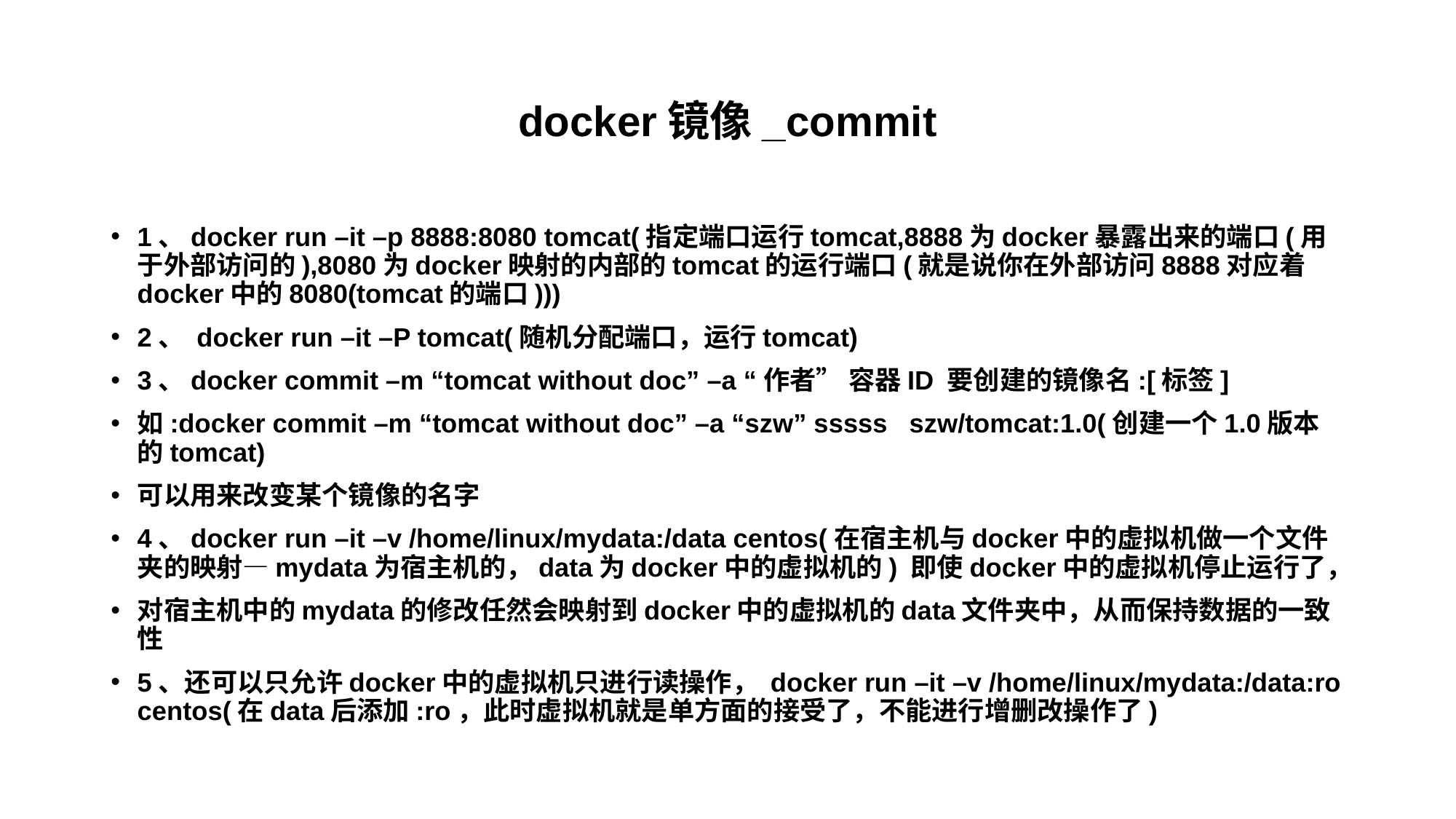

# docker镜像_commit
1、docker run –it –p 8888:8080 tomcat(指定端口运行tomcat,8888为docker暴露出来的端口(用于外部访问的),8080为docker映射的内部的tomcat的运行端口(就是说你在外部访问8888对应着docker中的8080(tomcat的端口)))
2、 docker run –it –P tomcat(随机分配端口，运行tomcat)
3、docker commit –m “tomcat without doc” –a “作者” 容器ID 要创建的镜像名:[标签]
如:docker commit –m “tomcat without doc” –a “szw” sssss   szw/tomcat:1.0(创建一个1.0版本的tomcat)
可以用来改变某个镜像的名字
4、docker run –it –v /home/linux/mydata:/data centos(在宿主机与docker中的虚拟机做一个文件夹的映射—mydata为宿主机的，data为docker中的虚拟机的) 即使docker中的虚拟机停止运行了，
对宿主机中的mydata的修改任然会映射到docker中的虚拟机的data文件夹中，从而保持数据的一致性
5、还可以只允许docker中的虚拟机只进行读操作， docker run –it –v /home/linux/mydata:/data:ro centos(在data后添加:ro，此时虚拟机就是单方面的接受了，不能进行增删改操作了)